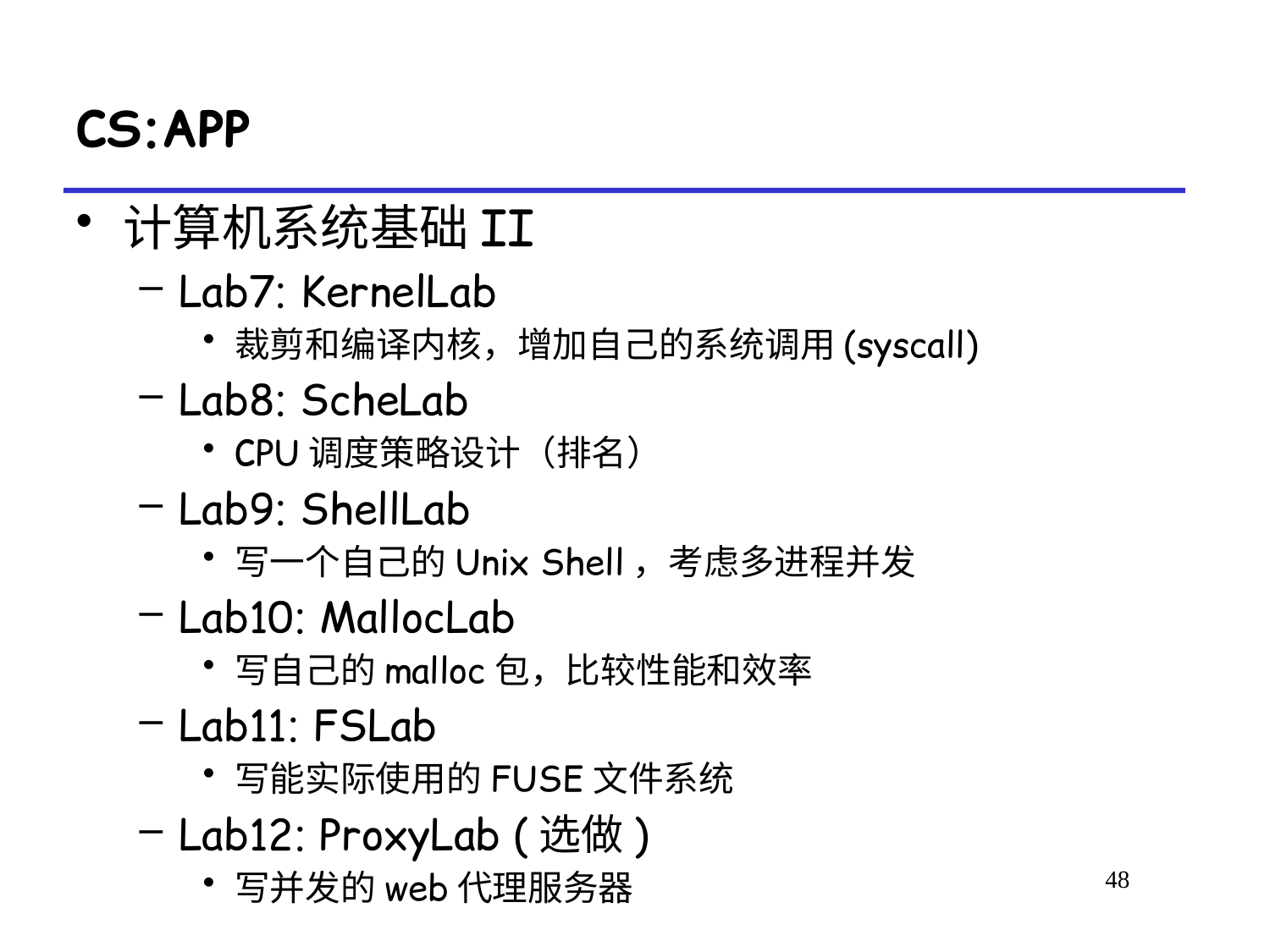

# CS:APP
计算机系统基础II
Lab7: KernelLab
裁剪和编译内核，增加自己的系统调用(syscall)
Lab8: ScheLab
CPU调度策略设计（排名）
Lab9: ShellLab
写一个自己的Unix Shell，考虑多进程并发
Lab10: MallocLab
写自己的malloc包，比较性能和效率
Lab11: FSLab
写能实际使用的FUSE文件系统
Lab12: ProxyLab (选做)
写并发的web代理服务器
48